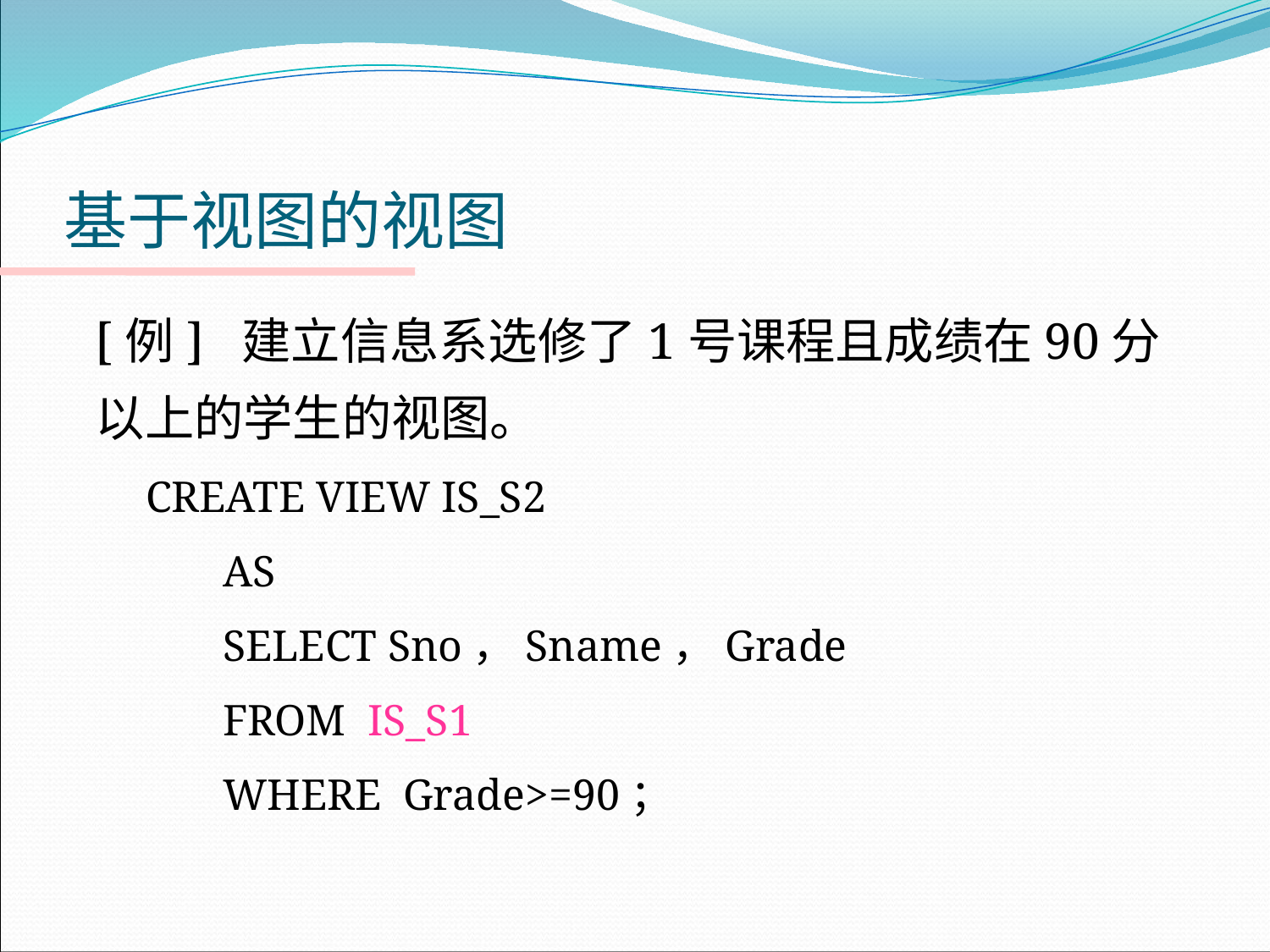

# 基于视图的视图
	[例]  建立信息系选修了1号课程且成绩在90分以上的学生的视图。
        CREATE VIEW IS_S2
               AS
               SELECT Sno，Sname，Grade
               FROM  IS_S1
               WHERE  Grade>=90；

381